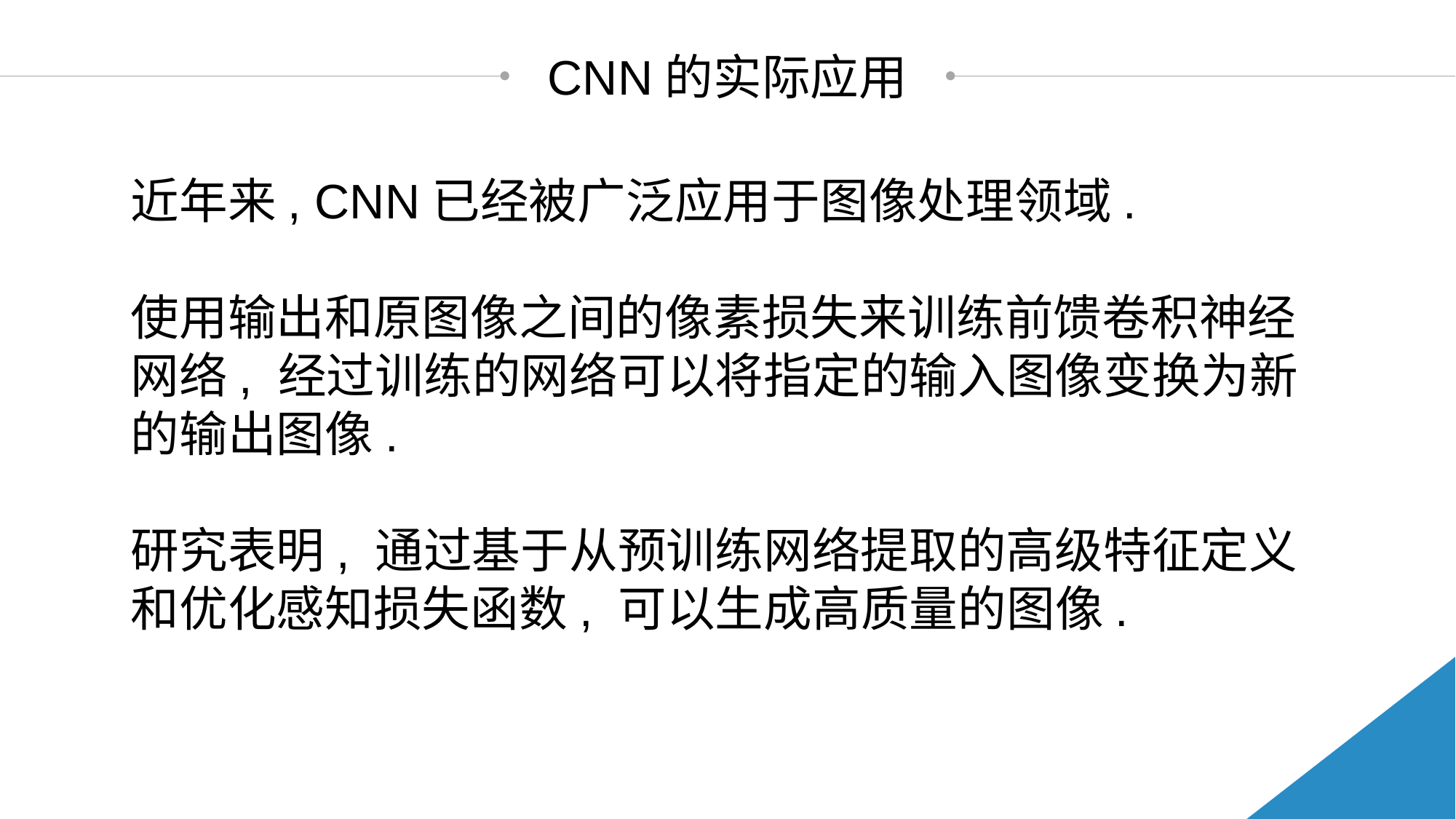

CNN的实际应用
近年来, CNN已经被广泛应用于图像处理领域.

使用输出和原图像之间的像素损失来训练前馈卷积神经网络, 经过训练的网络可以将指定的输入图像变换为新的输出图像.

研究表明, 通过基于从预训练网络提取的高级特征定义和优化感知损失函数, 可以生成高质量的图像.